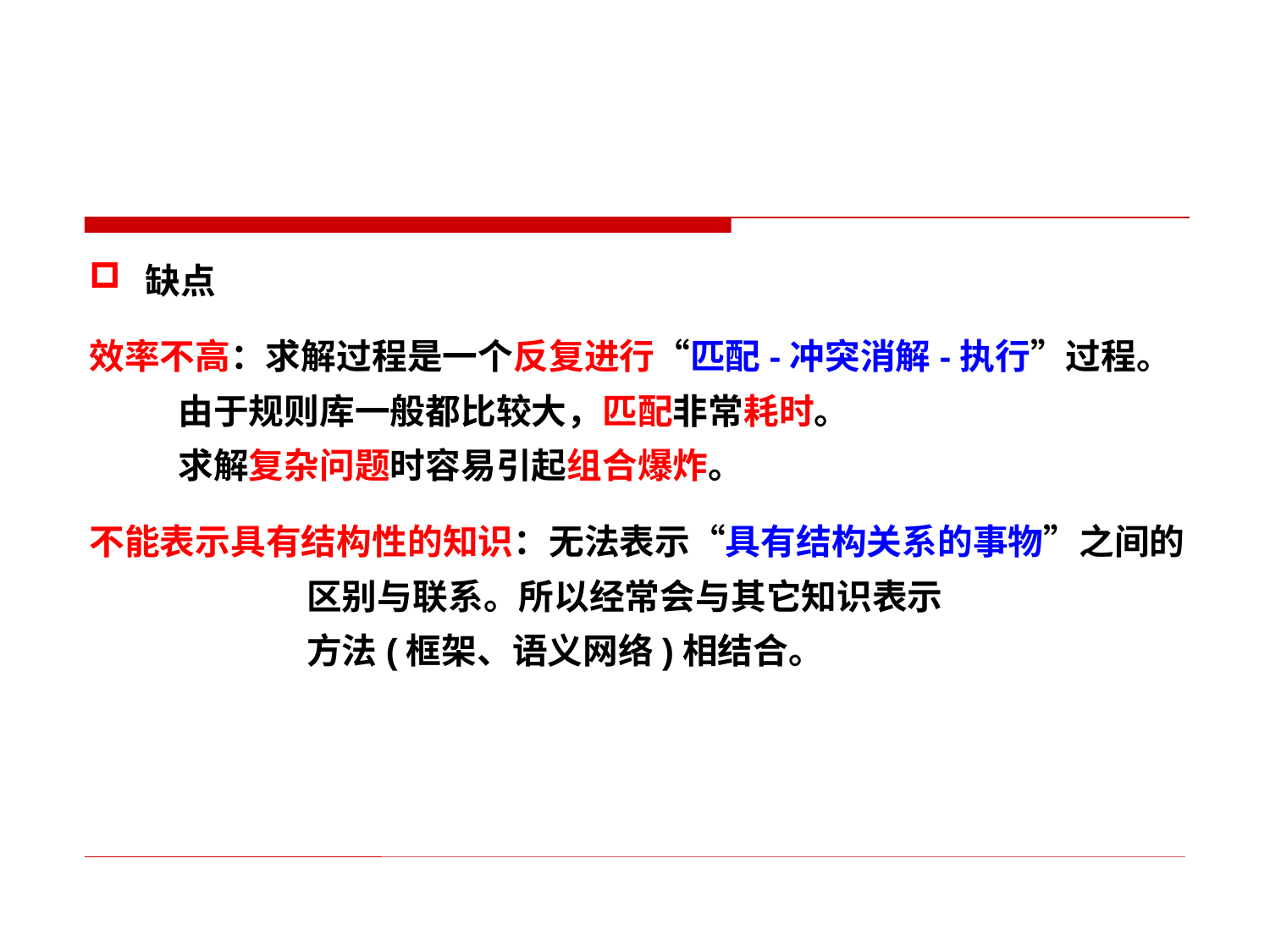

缺点
效率不高：求解过程是一个反复进行“匹配-冲突消解-执行”过程。
          由于规则库一般都比较大，匹配非常耗时。
          求解复杂问题时容易引起组合爆炸。
不能表示具有结构性的知识：无法表示“具有结构关系的事物”之间的
                          区别与联系。所以经常会与其它知识表示
                          方法(框架、语义网络)相结合。